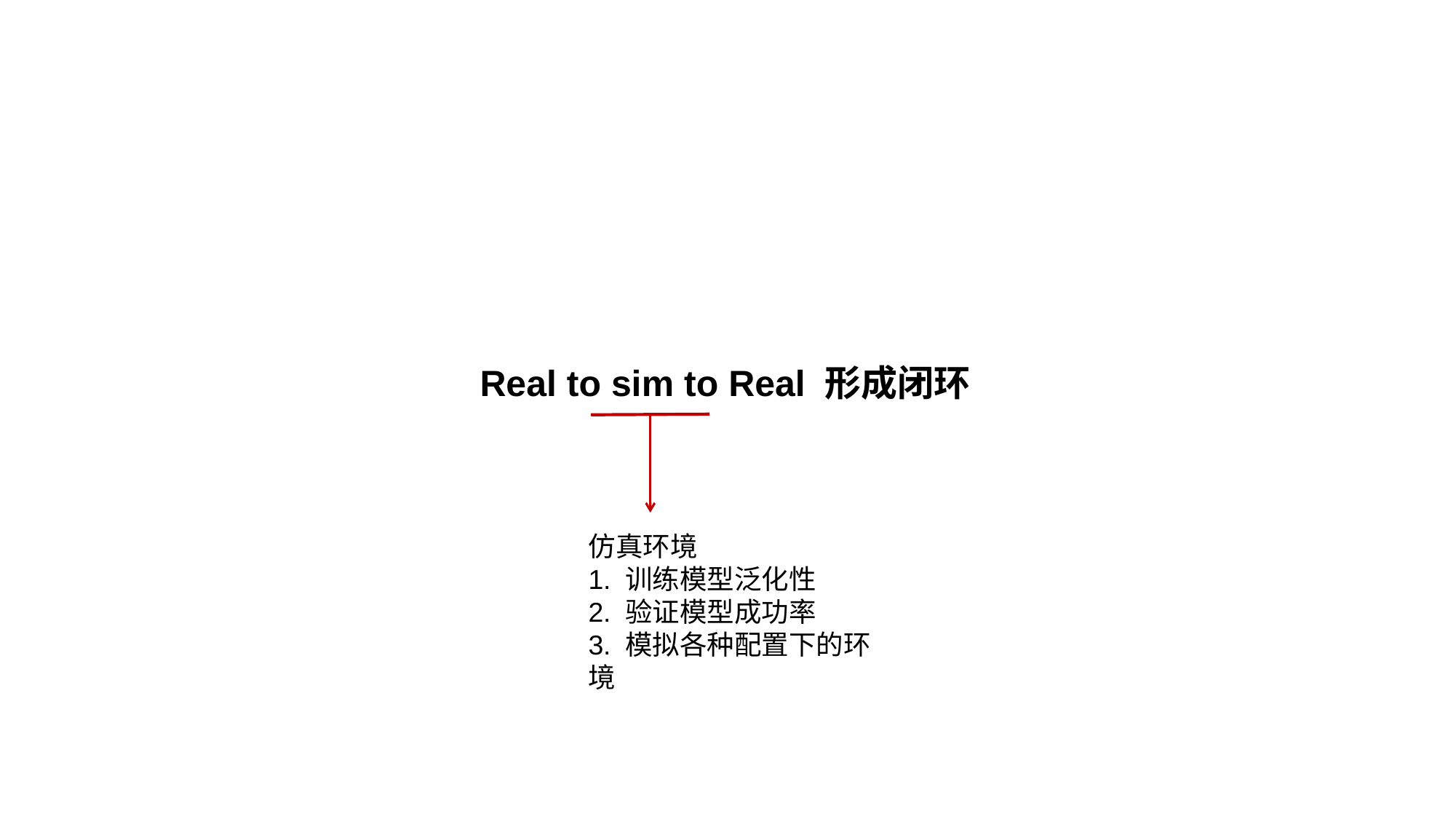

Real to sim to Real 形成闭环
仿真环境
1. 训练模型泛化性
2. 验证模型成功率
3. 模拟各种配置下的环境